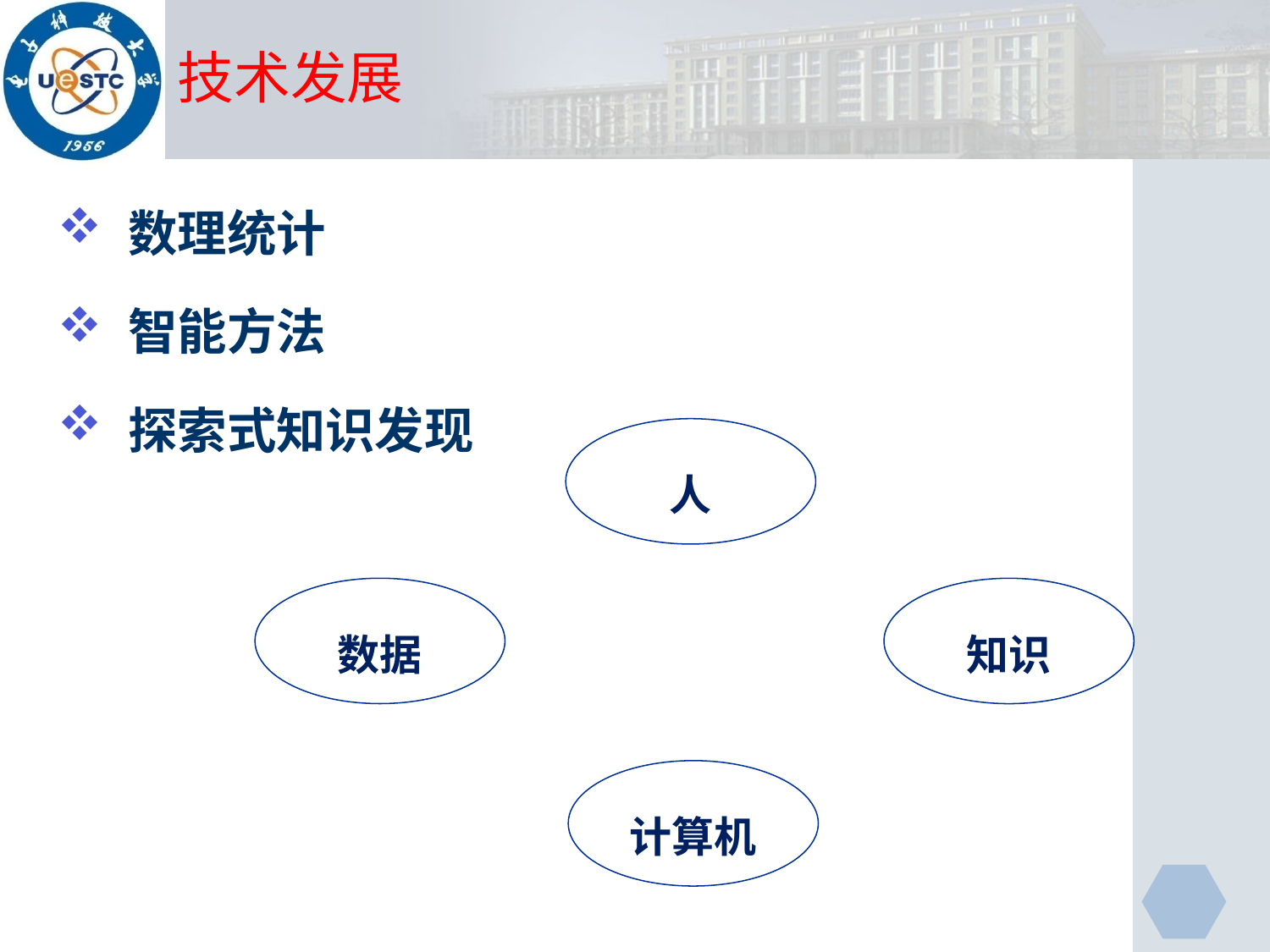

# 技术发展
 数理统计
 智能方法
 探索式知识发现
人
数据
知识
计算机